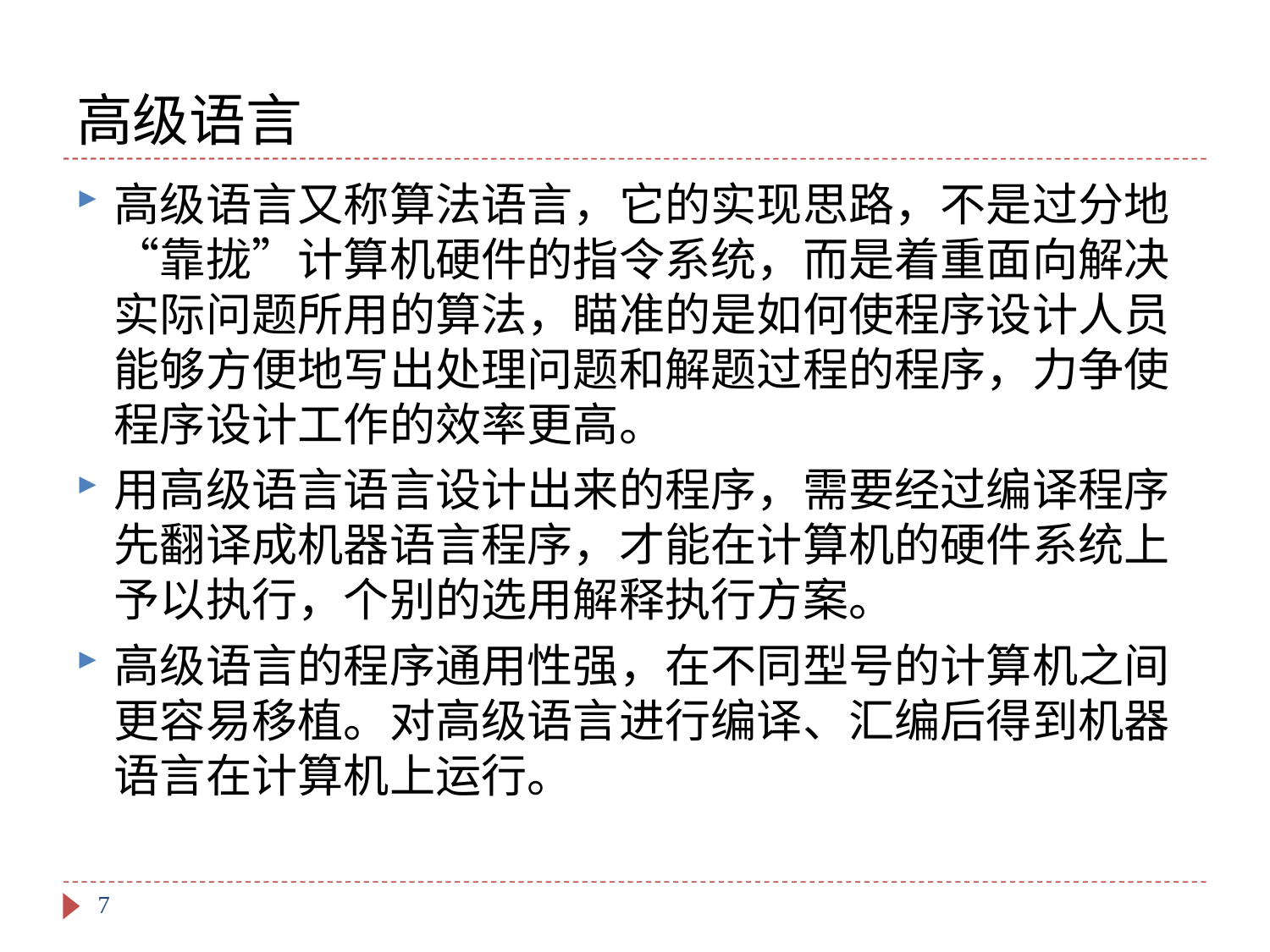

# 高级语言
高级语言又称算法语言，它的实现思路，不是过分地“靠拢”计算机硬件的指令系统，而是着重面向解决实际问题所用的算法，瞄准的是如何使程序设计人员能够方便地写出处理问题和解题过程的程序，力争使程序设计工作的效率更高。
用高级语言语言设计出来的程序，需要经过编译程序先翻译成机器语言程序，才能在计算机的硬件系统上予以执行，个别的选用解释执行方案。
高级语言的程序通用性强，在不同型号的计算机之间更容易移植。对高级语言进行编译、汇编后得到机器语言在计算机上运行。

7